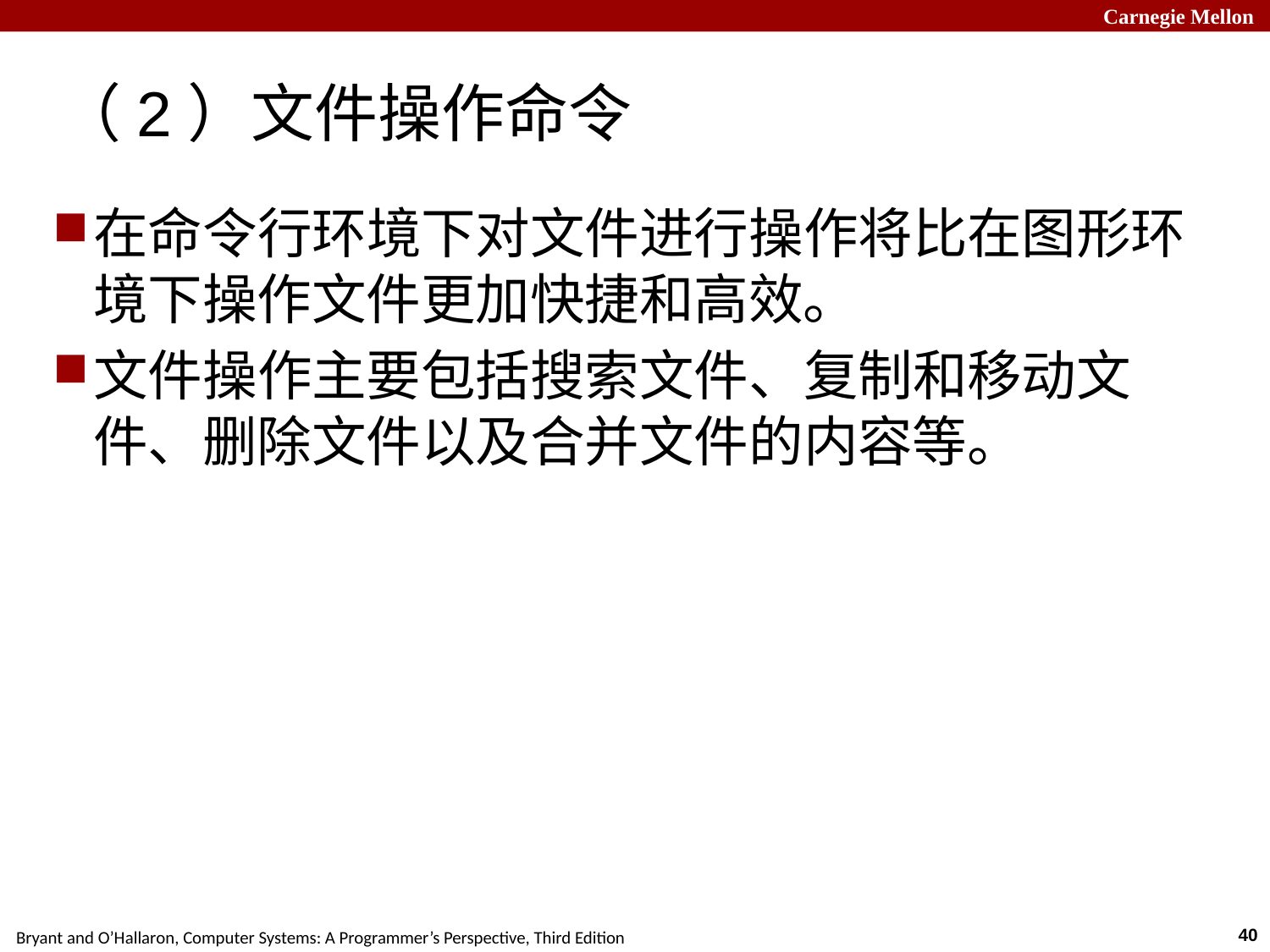

# （2）文件操作命令
在命令行环境下对文件进行操作将比在图形环境下操作文件更加快捷和高效。
文件操作主要包括搜索文件、复制和移动文件、删除文件以及合并文件的内容等。